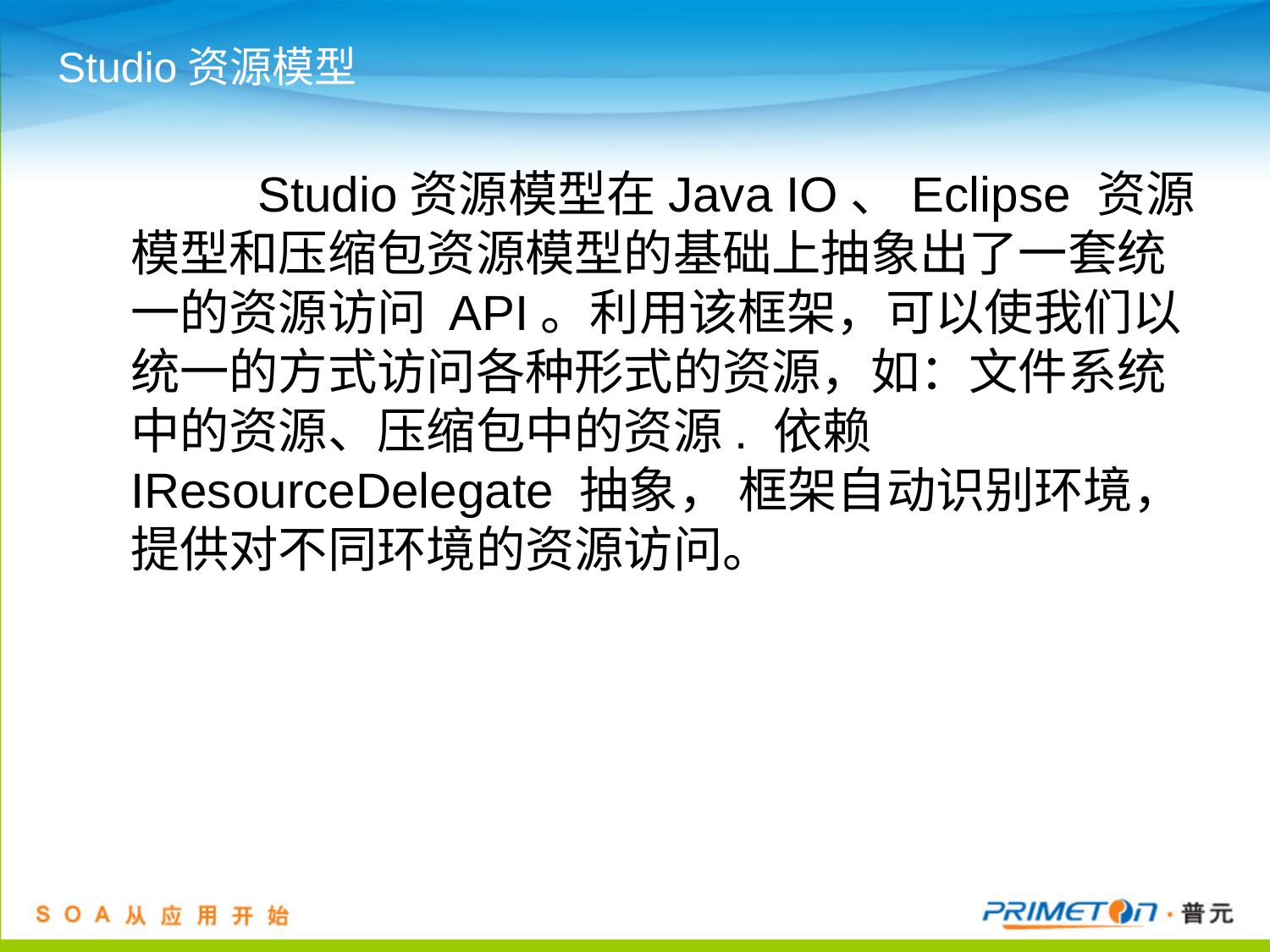

# Studio资源模型
		Studio资源模型在Java IO、Eclipse 资源模型和压缩包资源模型的基础上抽象出了一套统一的资源访问 API。利用该框架，可以使我们以统一的方式访问各种形式的资源，如：文件系统中的资源、压缩包中的资源. 依赖IResourceDelegate 抽象， 框架自动识别环境， 提供对不同环境的资源访问。